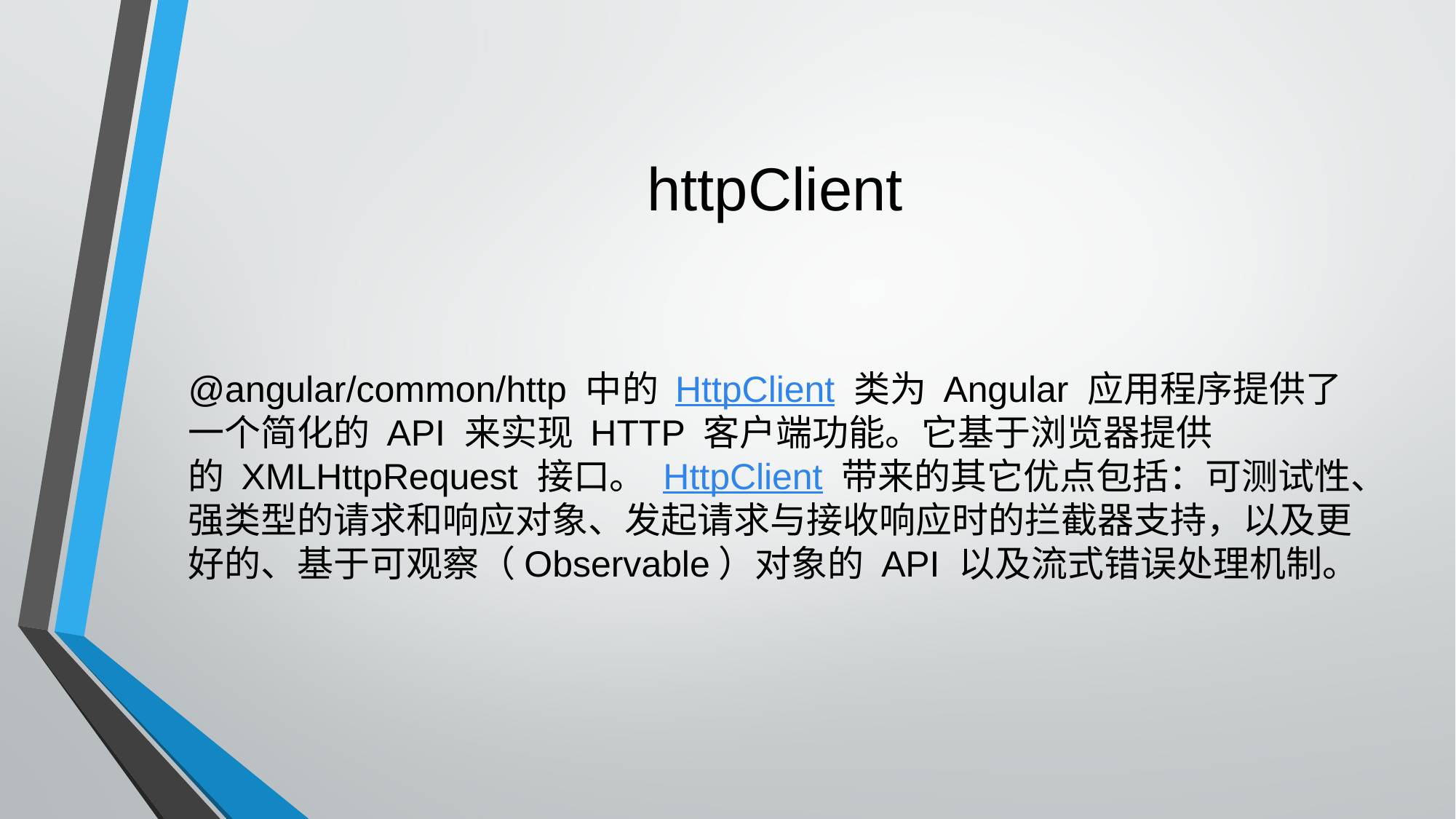

# httpClient
@angular/common/http 中的 HttpClient 类为 Angular 应用程序提供了一个简化的 API 来实现 HTTP 客户端功能。它基于浏览器提供的 XMLHttpRequest 接口。 HttpClient 带来的其它优点包括：可测试性、强类型的请求和响应对象、发起请求与接收响应时的拦截器支持，以及更好的、基于可观察（Observable）对象的 API 以及流式错误处理机制。